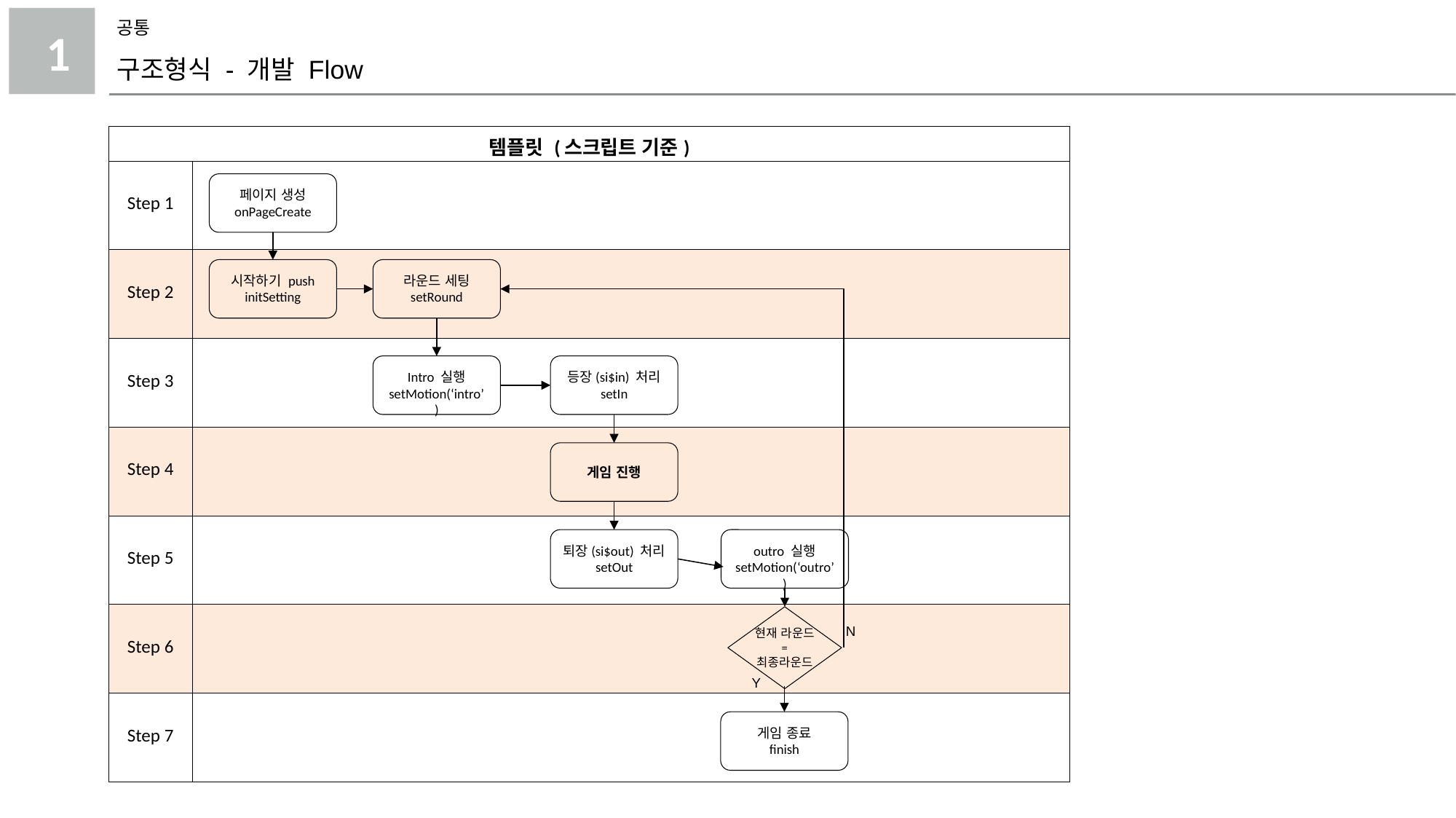

공통
1
구조형식 - 개발 Flow
| 템플릿 (스크립트 기준) |  |
| --- | --- |
| Step 1 |  |
| Step 2 |  |
| Step 3 |  |
| Step 4 |  |
| Step 5 |  |
| Step 6 |  |
| Step 7 |  |

페이지 생성
onPageCreate

시작하기 push
initSetting
라운드 세팅
setRound

Intro 실행
setMotion(‘intro’)
등장(si$in) 처리
setIn

게임 진행

퇴장(si$out) 처리
setOut
outro 실행
setMotion(‘outro’)

N
현재 라운드
=
최종라운드
Y

게임 종료
finish